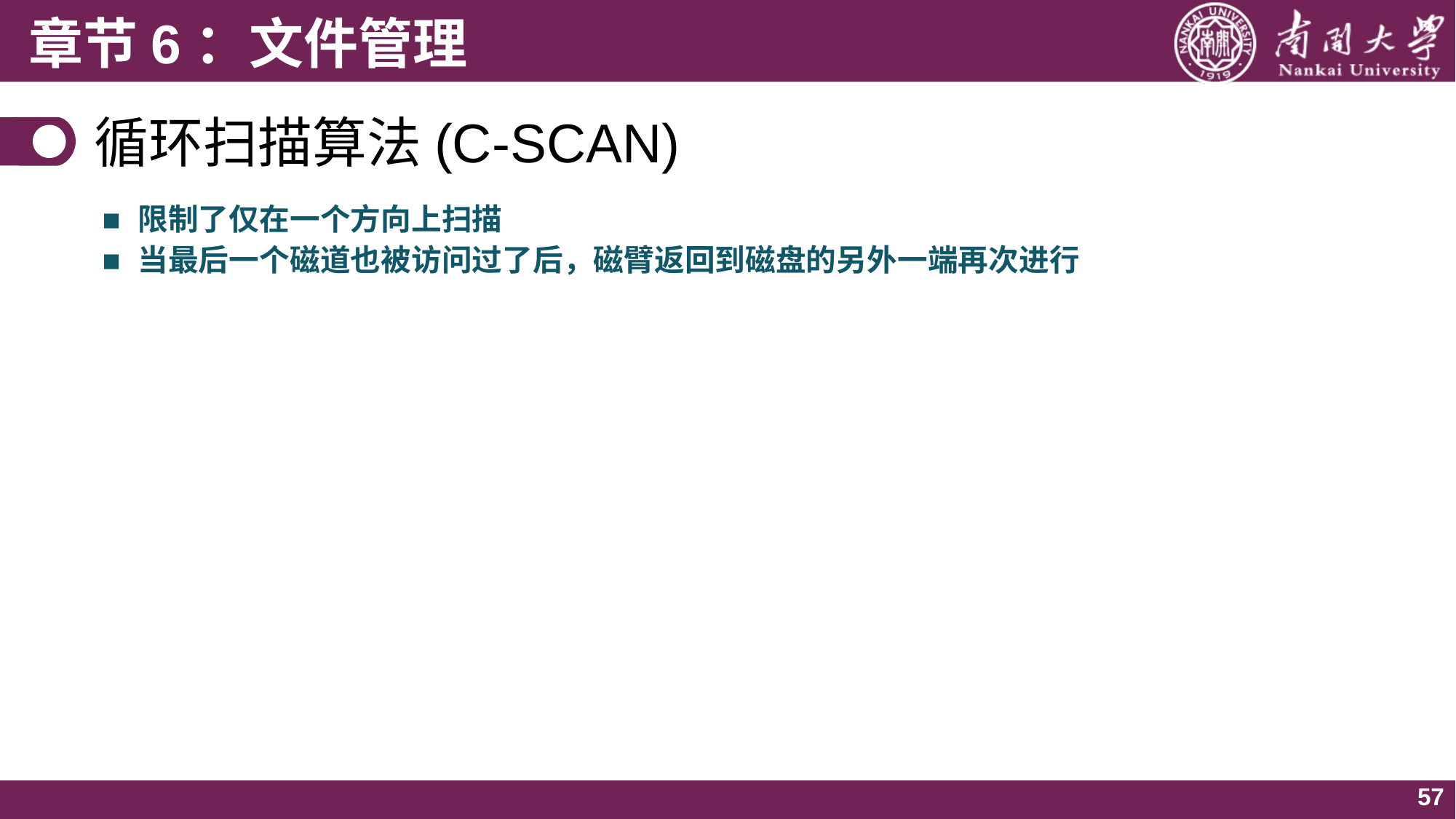

# 循环扫描算法(C-SCAN)
■
限制了仅在一个方向上扫描
■
当最后一个磁道也被访问过了后，磁臂返回到磁盘的另外一端再次进行
57